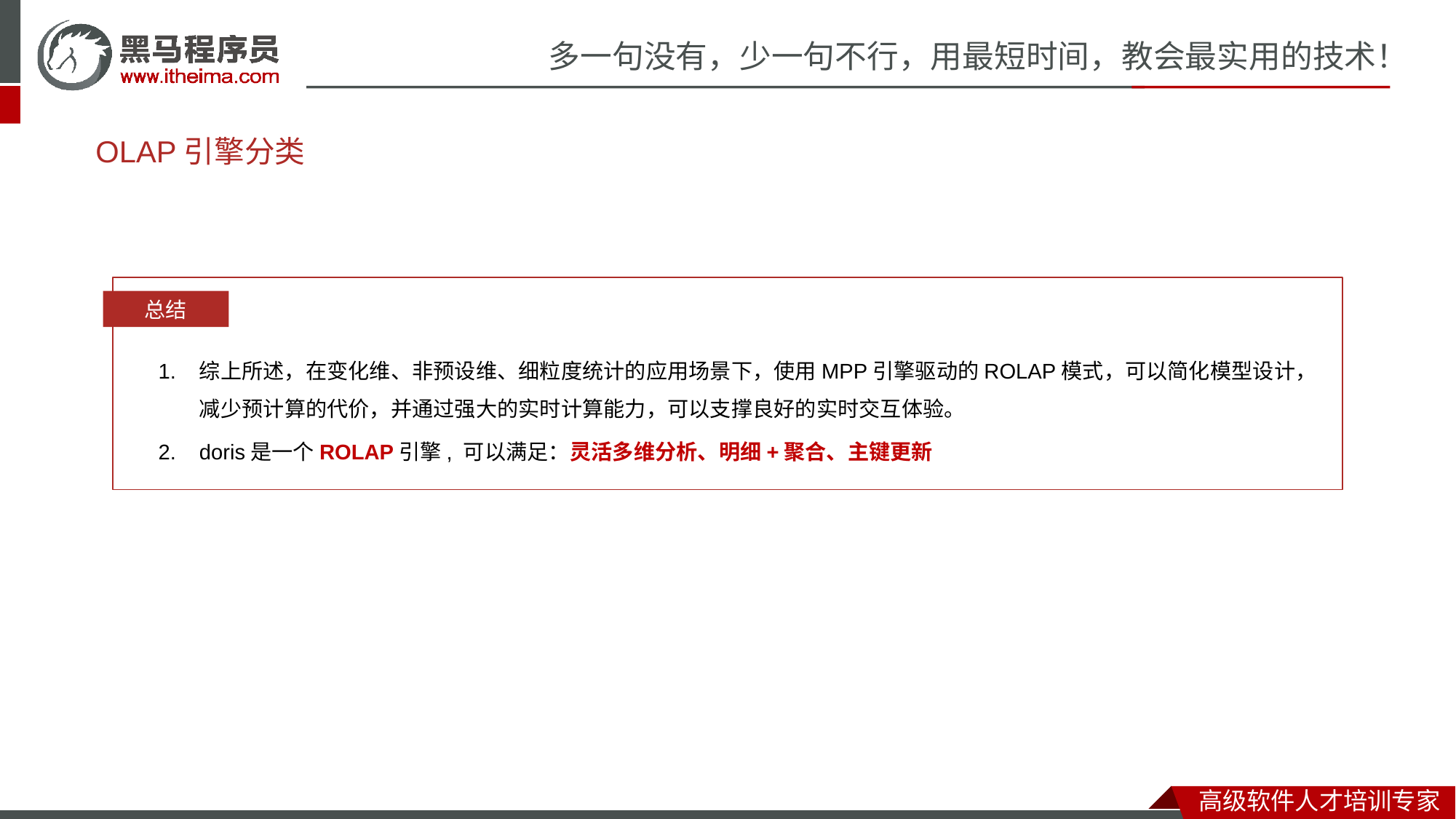

# OLAP引擎分类

总结
综上所述，在变化维、非预设维、细粒度统计的应用场景下，使用MPP引擎驱动的ROLAP模式，可以简化模型设计，减少预计算的代价，并通过强大的实时计算能力，可以支撑良好的实时交互体验。
doris是一个ROLAP引擎, 可以满足：灵活多维分析、明细+聚合、主键更新